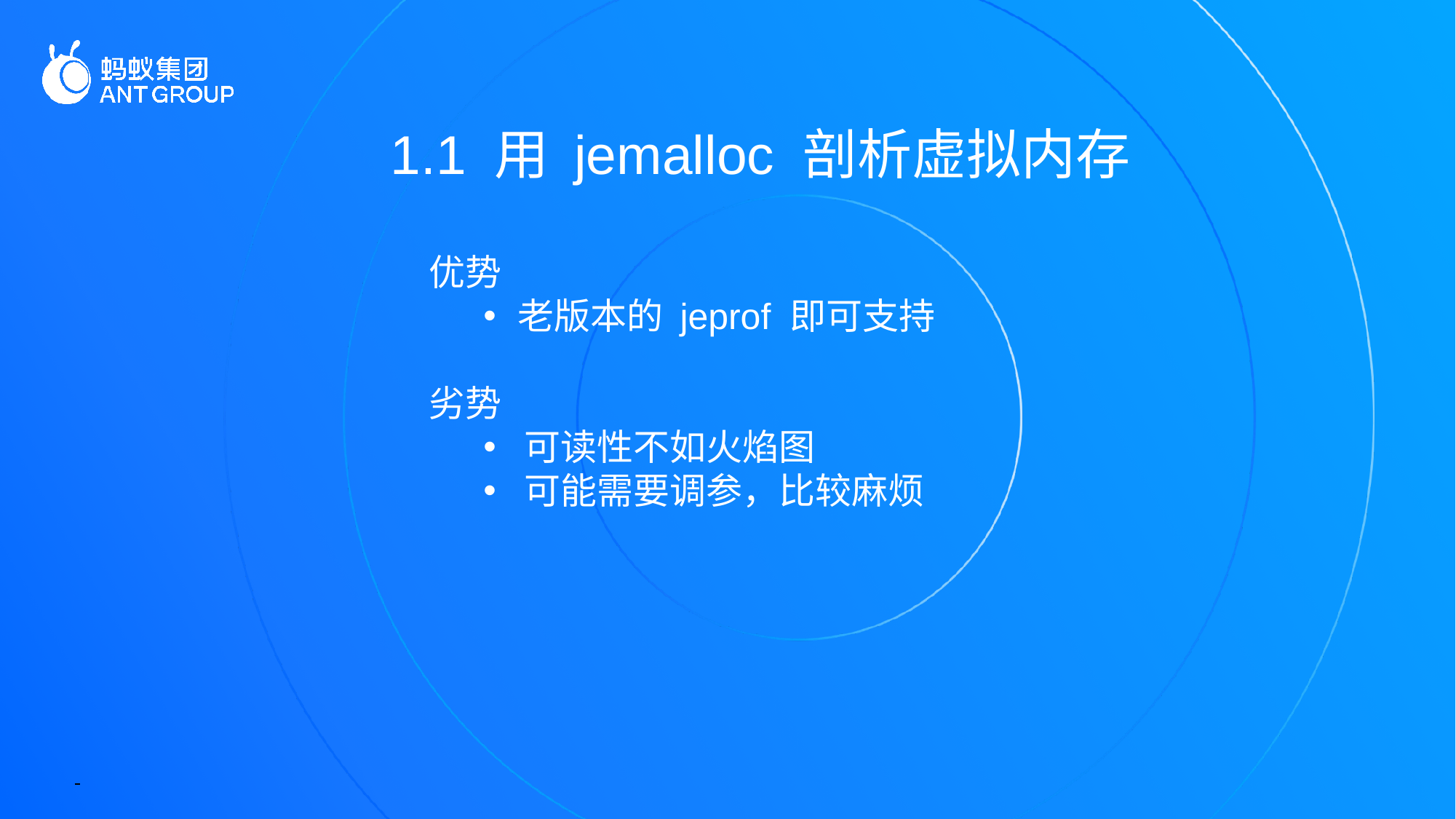

1.1 用 jemalloc 剖析虚拟内存

优势
老版本的 jeprof 即可支持

劣势
可读性不如火焰图
可能需要调参，比较麻烦